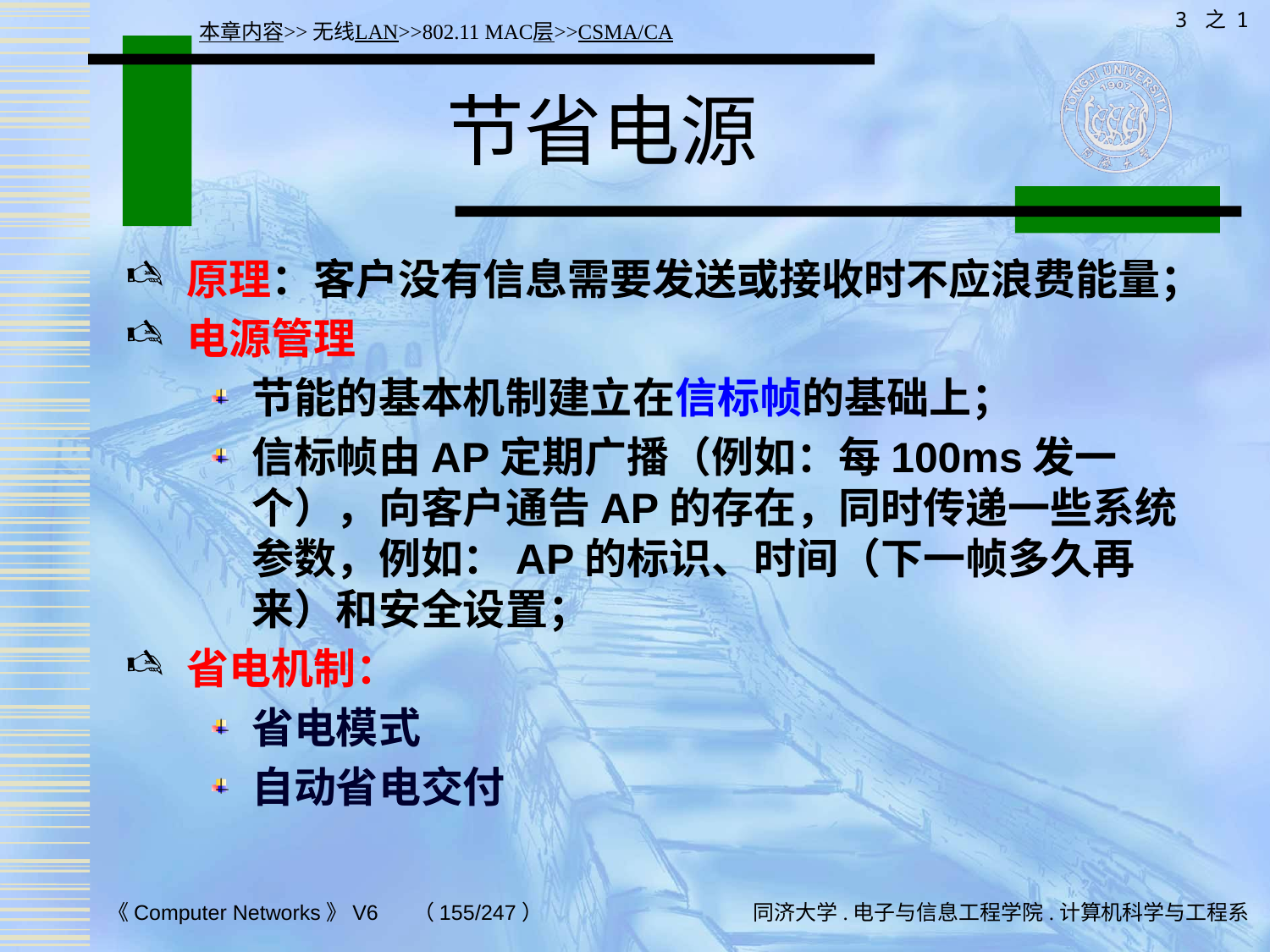

3 之 1
本章内容>>无线LAN>>802.11 MAC层>>CSMA/CA
# 节省电源
原理：客户没有信息需要发送或接收时不应浪费能量；
电源管理
节能的基本机制建立在信标帧的基础上；
信标帧由AP定期广播（例如：每100ms发一个），向客户通告AP的存在，同时传递一些系统参数，例如：AP的标识、时间（下一帧多久再来）和安全设置；
省电机制：
省电模式
自动省电交付